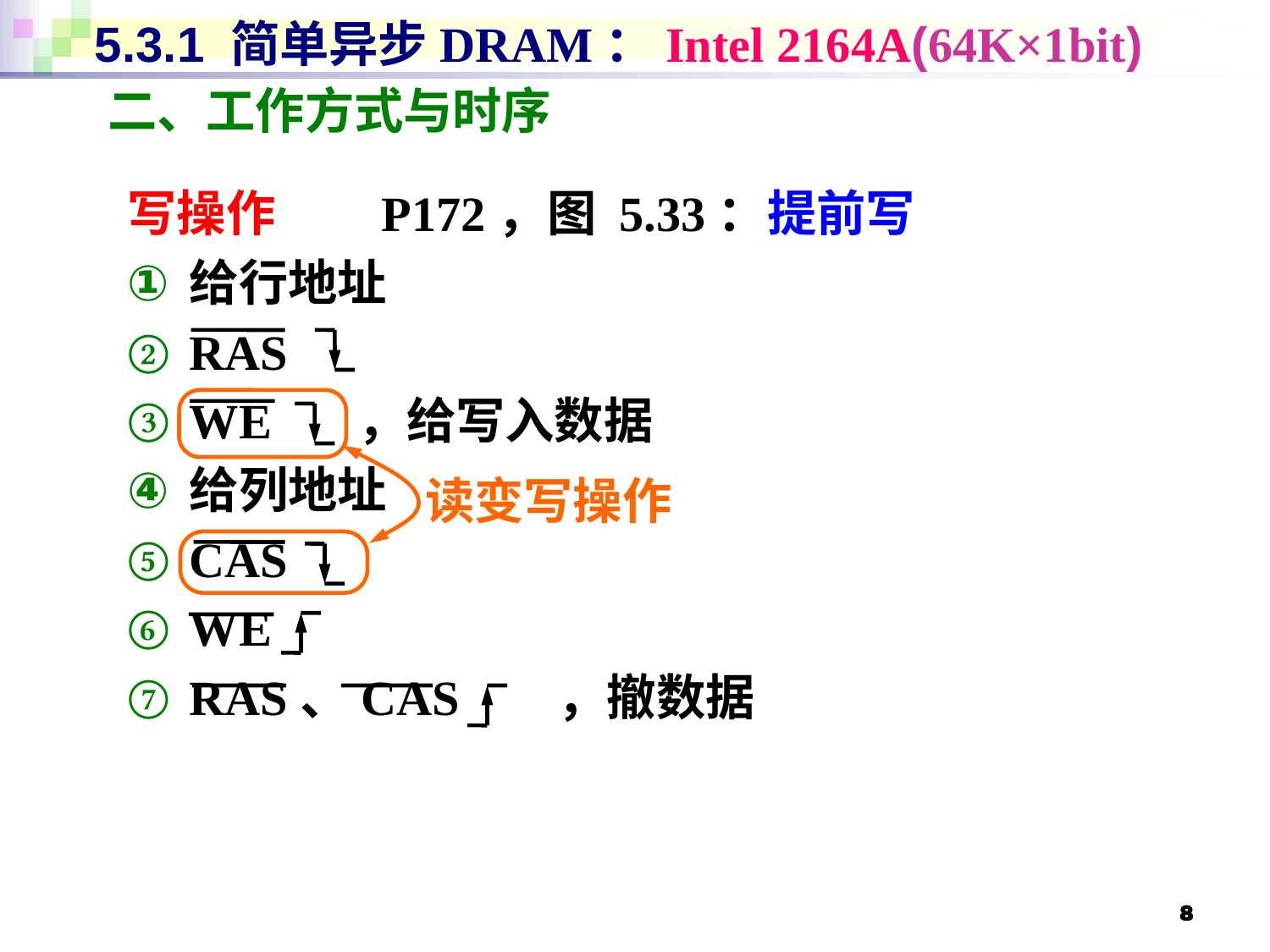

# 5.3.1 简单异步DRAM：Intel 2164A(64K×1bit)
二、工作方式与时序
写操作	P172，图 5.33：提前写
给行地址
RAS
WE      ，给写入数据
给列地址
CAS
WE
RAS、CAS       ，撤数据

读变写操作

8